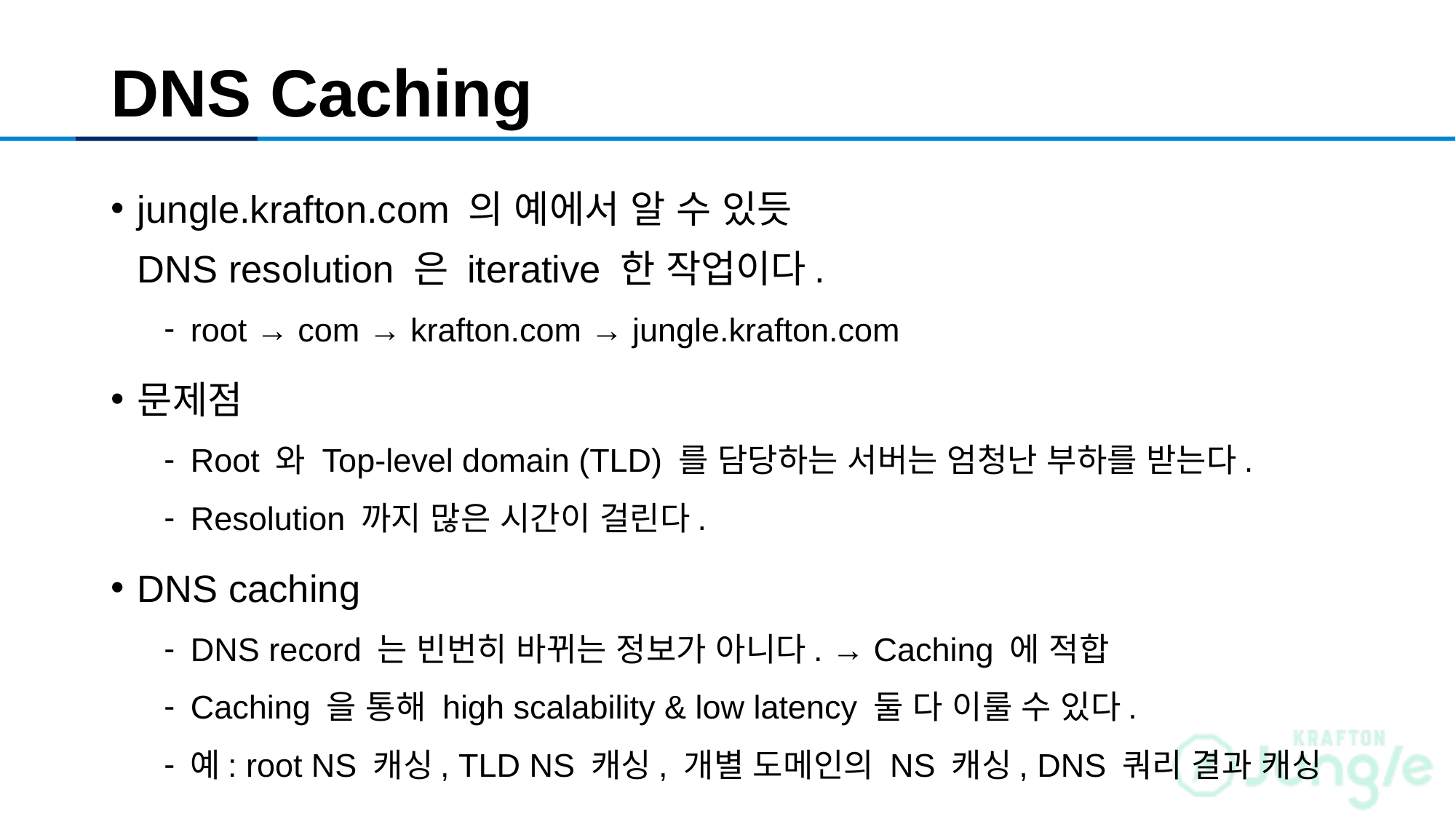

# DNS Caching
jungle.krafton.com 의 예에서 알 수 있듯
DNS resolution 은 iterative 한 작업이다.
root → com → krafton.com → jungle.krafton.com
문제점
Root 와 Top-level domain (TLD) 를 담당하는 서버는 엄청난 부하를 받는다.
Resolution 까지 많은 시간이 걸린다.
DNS caching
DNS record 는 빈번히 바뀌는 정보가 아니다. → Caching 에 적합
Caching 을 통해 high scalability & low latency 둘 다 이룰 수 있다.
예: root NS 캐싱, TLD NS 캐싱, 개별 도메인의 NS 캐싱, DNS 쿼리 결과 캐싱